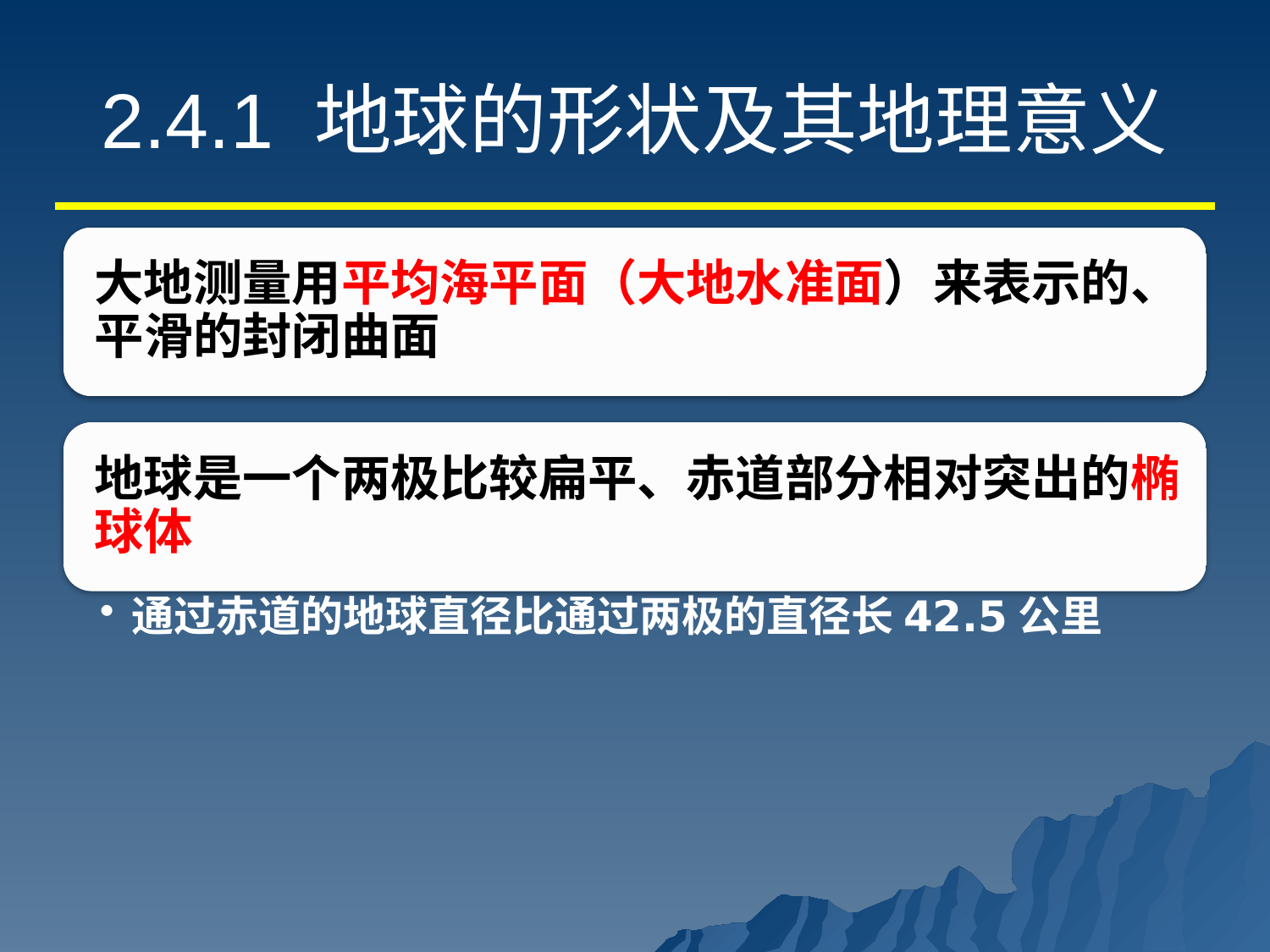

# 2.4.1 地球的形状及其地理意义
大地测量用平均海平面（大地水准面）来表示的、平滑的封闭曲面
地球是一个两极比较扁平、赤道部分相对突出的椭球体
通过赤道的地球直径比通过两极的直径长42.5公里